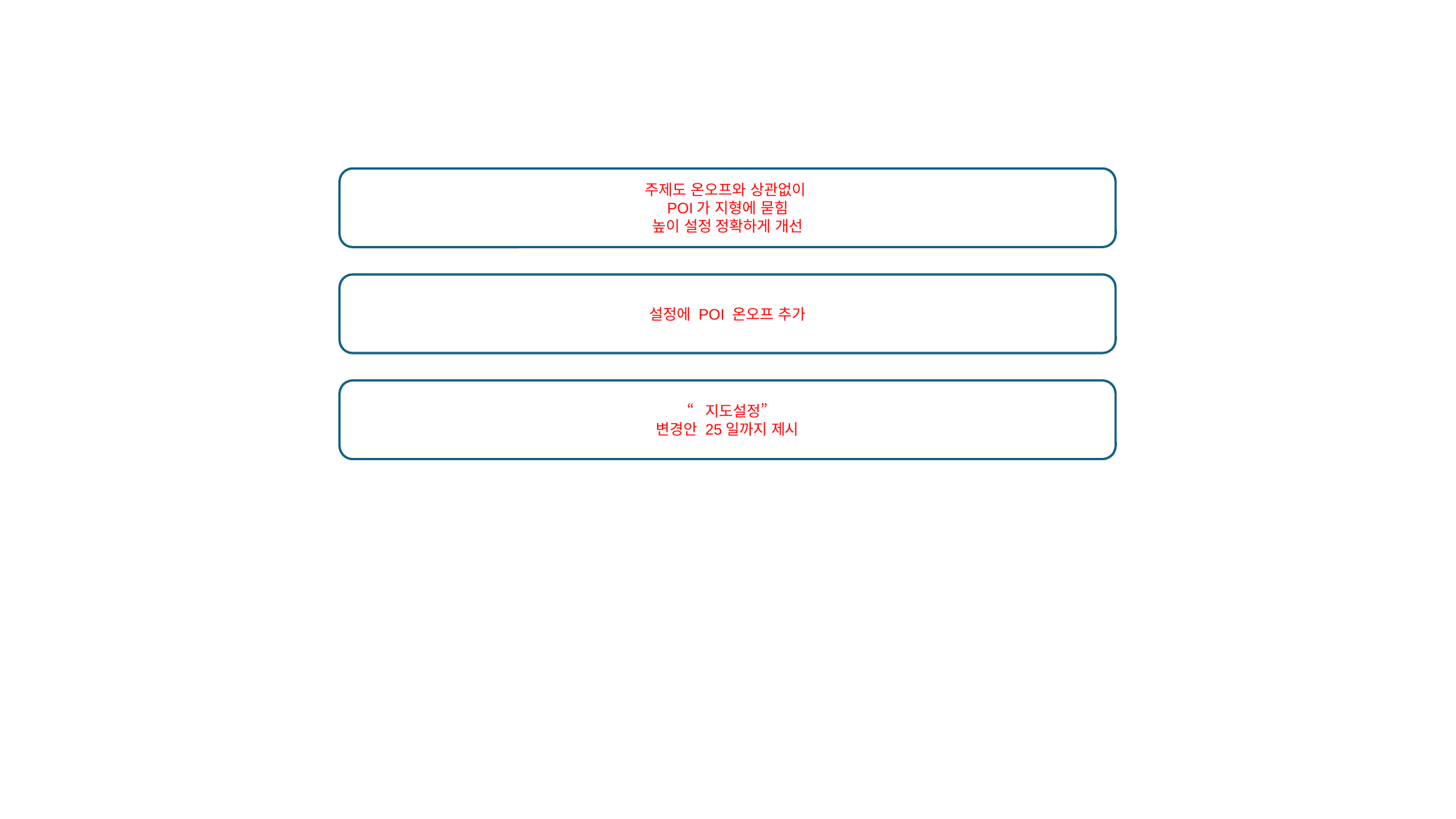

주제도 온오프와 상관없이
POI가 지형에 묻힘
높이 설정 정확하게 개선
설정에 POI 온오프 추가
“지도설정”
변경안 25일까지 제시